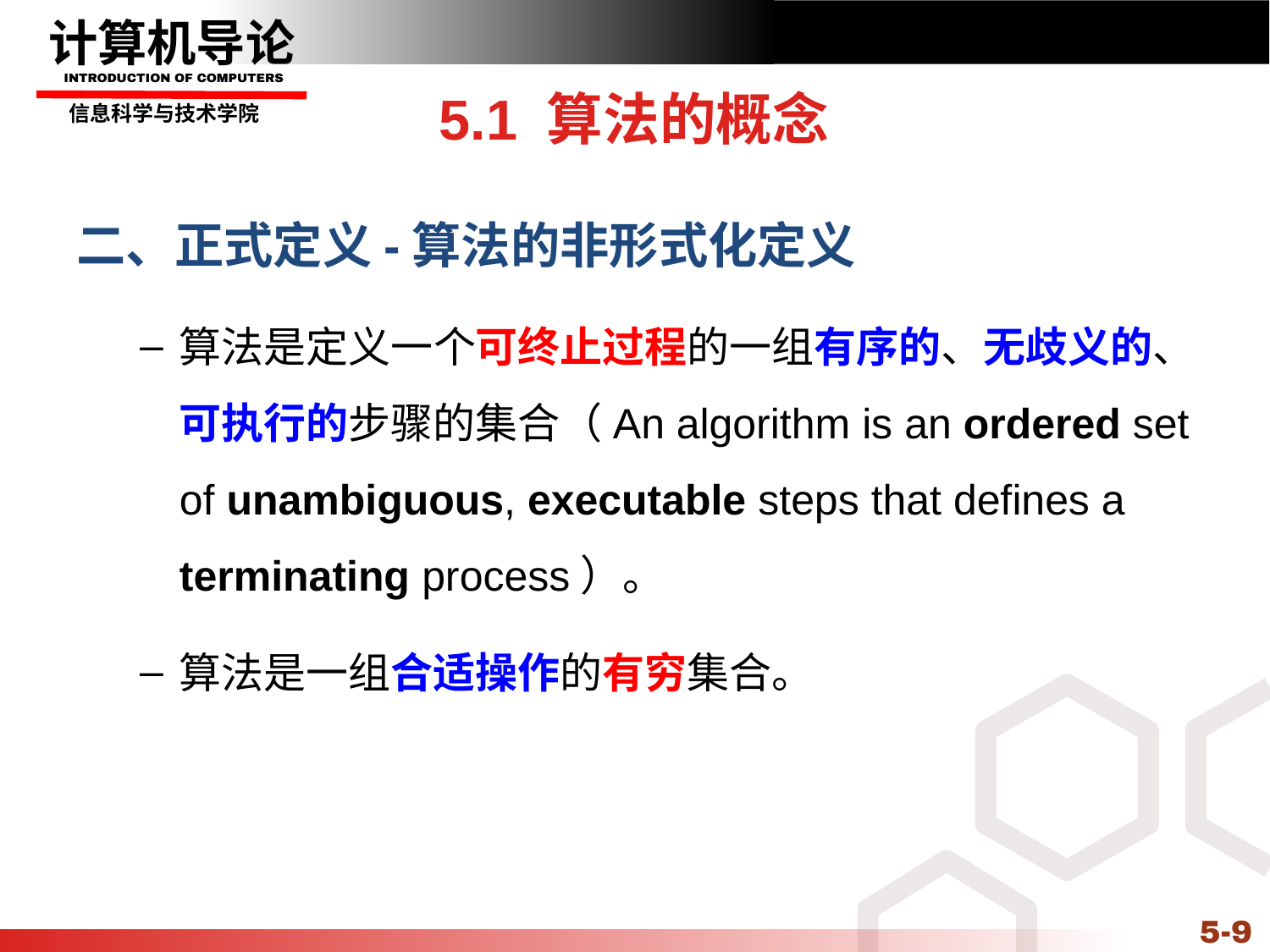

# 5.1 算法的概念
二、正式定义-算法的非形式化定义
算法是定义一个可终止过程的一组有序的、无歧义的、可执行的步骤的集合（An algorithm is an ordered set of unambiguous, executable steps that defines a terminating process）。
算法是一组合适操作的有穷集合。
5-9